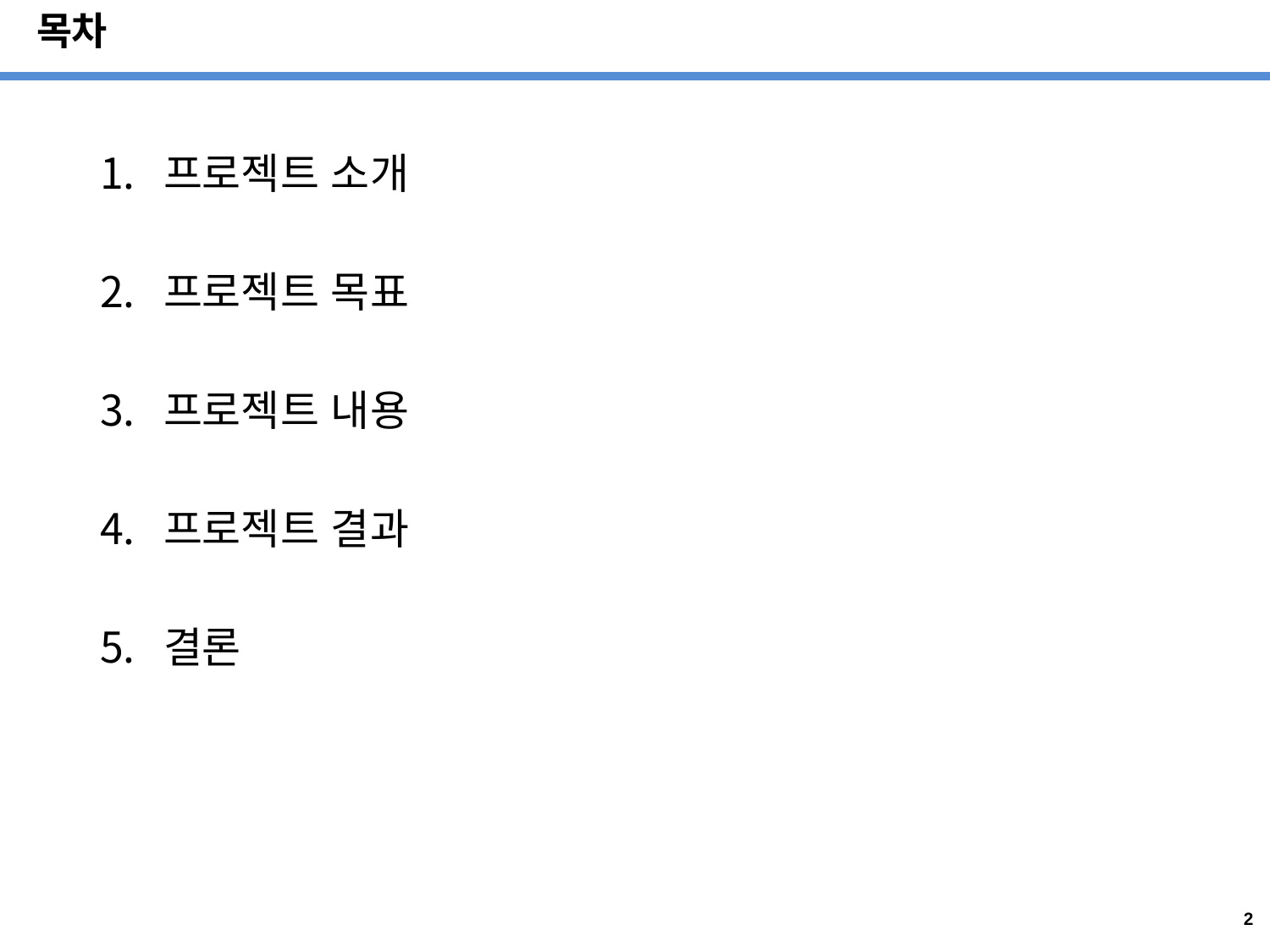

# 목차

프로젝트 소개

프로젝트 목표

프로젝트 내용

프로젝트 결과

결론

2